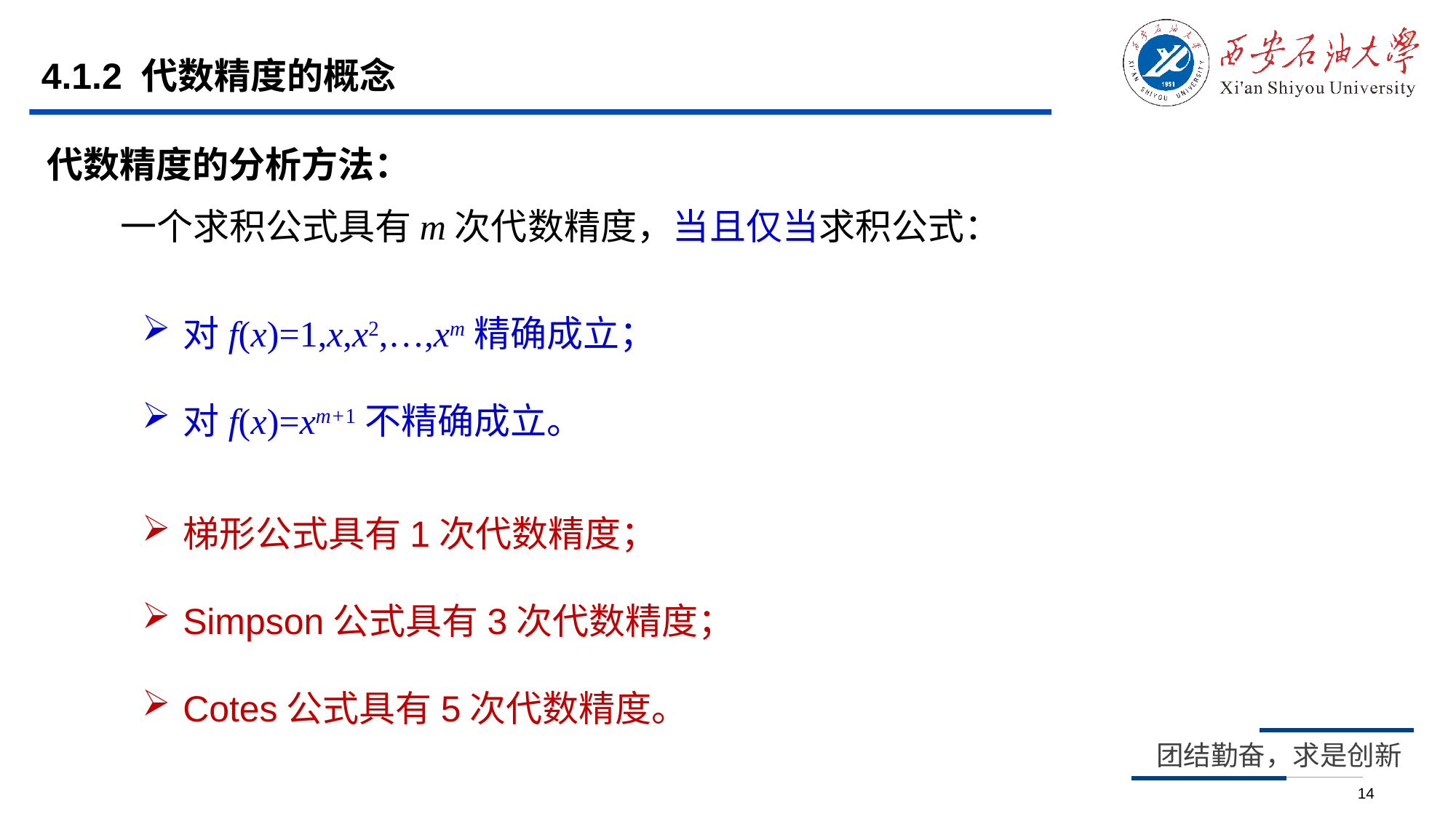

# 4.1.2 代数精度的概念
代数精度的分析方法：
一个求积公式具有m次代数精度，当且仅当求积公式：
对f(x)=1,x,x2,…,xm精确成立；
对f(x)=xm+1不精确成立。
梯形公式具有1次代数精度；
Simpson公式具有3次代数精度；
Cotes公式具有5次代数精度。